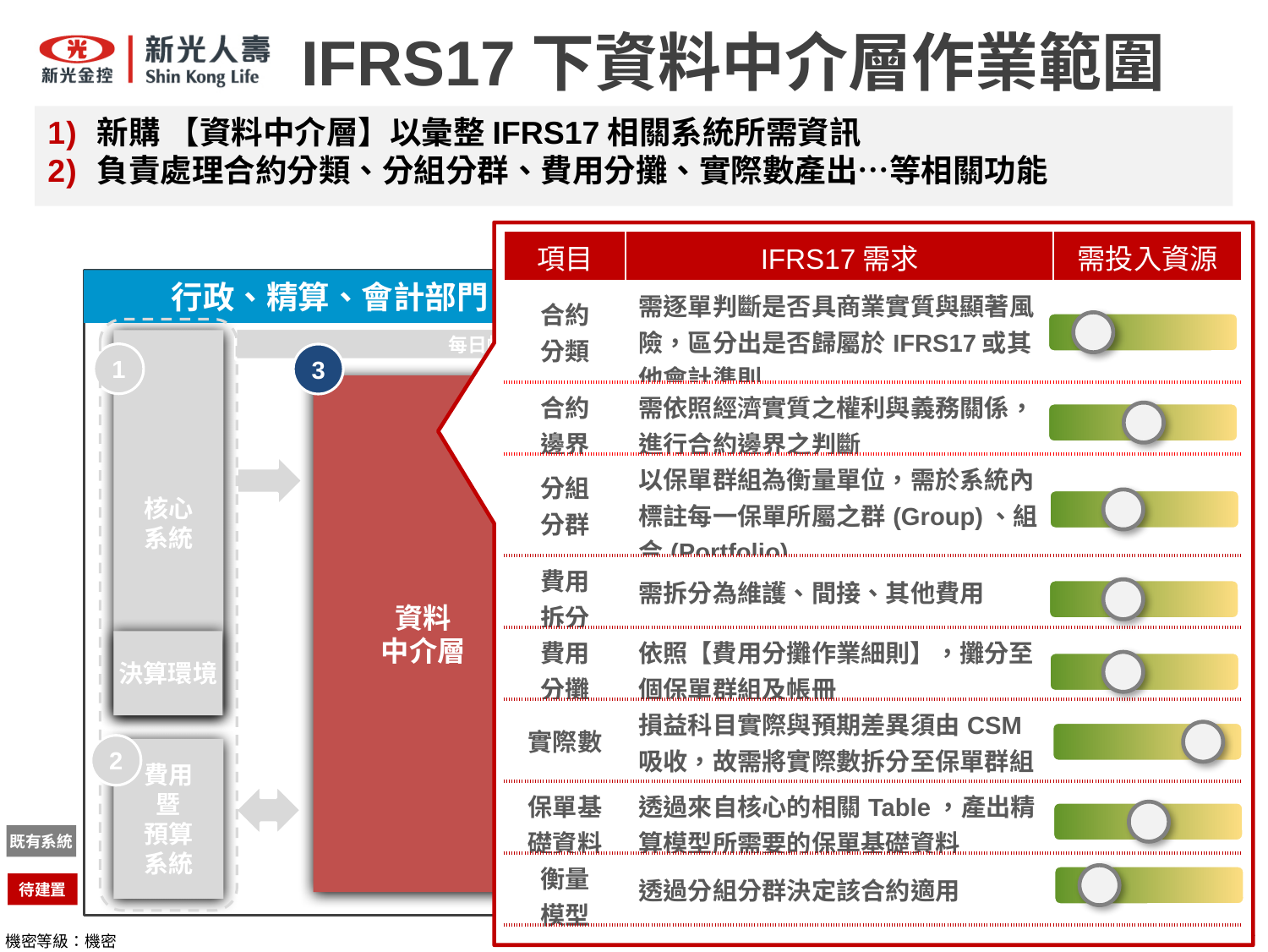

IFRS17下資料中介層作業範圍
新購 【資料中介層】以彙整IFRS17相關系統所需資訊
負責處理合約分類、分組分群、費用分攤、實際數產出…等相關功能

| 項目 | IFRS17需求 | 需投入資源 |
| --- | --- | --- |
| 合約 分類 | 需逐單判斷是否具商業實質與顯著風險，區分出是否歸屬於IFRS17或其他會計準則 |  |
| 合約 邊界 | 需依照經濟實質之權利與義務關係，進行合約邊界之判斷 |  |
| 分組 分群 | 以保單群組為衡量單位，需於系統內標註每一保單所屬之群(Group)、組合(Portfolio) | 中 |
| 費用 拆分 | 需拆分為維護、間接、其他費用 | 高 |
| 費用 分攤 | 依照【費用分攤作業細則】，攤分至個保單群組及帳冊 |  |
| 實際數 | 損益科目實際與預期差異須由CSM吸收，故需將實際數拆分至保單群組 | 中 |
| 保單基礎資料 | 透過來自核心的相關Table，產出精算模型所需要的保單基礎資料 | 中 |
| 衡量 模型 | 透過分組分群決定該合約適用 |  |
會計部門

行政、精算、會計部門

每日帳務 及 費用資料

核心
系統
會計資訊系統
1
6
3

資料
中介層

 精算部門

5

Prophet PRD/IDR
(儲存單元)
決算環境

IFRS17
計算引擎

2

費用
暨
預算
系統

Prophet 精算模型
4
既有系統

待建置